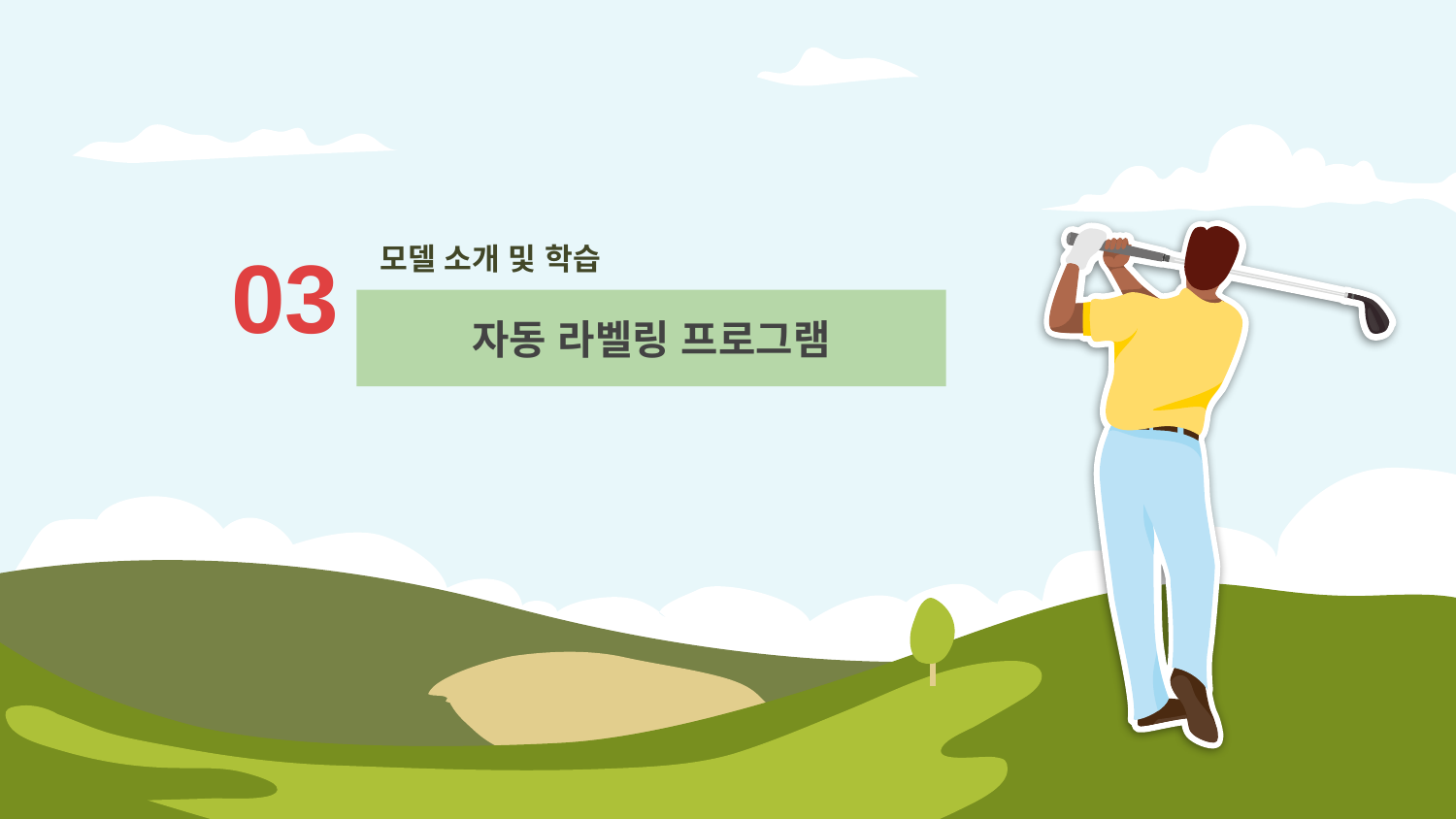

# 모델 소개 및 학습

03
자동 라벨링 프로그램